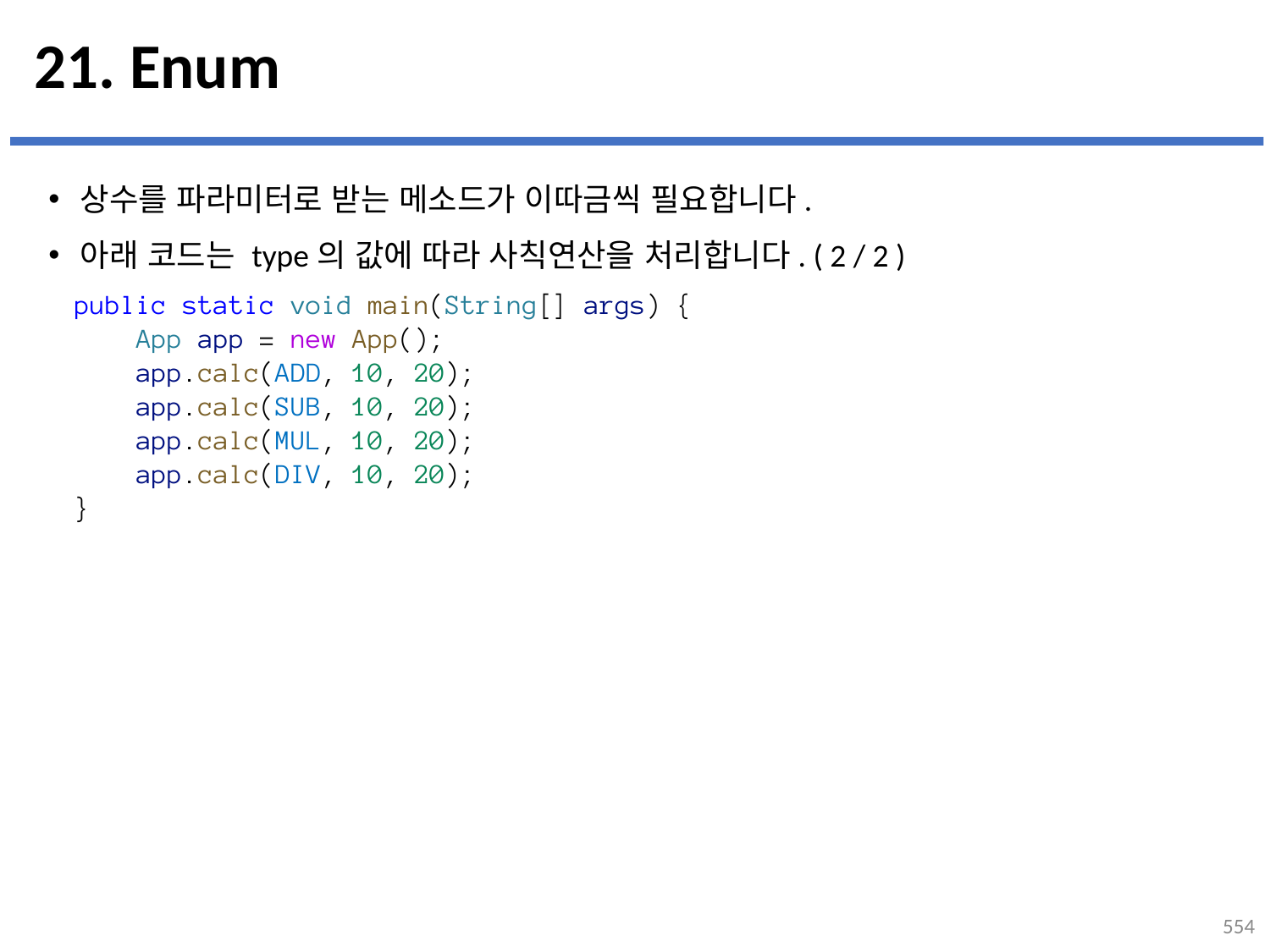

# 21. Enum
상수를 파라미터로 받는 메소드가 이따금씩 필요합니다.
아래 코드는 type의 값에 따라 사칙연산을 처리합니다. ( 2 / 2 )
public static void main(String[] args) {
    App app = new App();
    app.calc(ADD, 10, 20);
    app.calc(SUB, 10, 20);
    app.calc(MUL, 10, 20);
    app.calc(DIV, 10, 20);
}
554